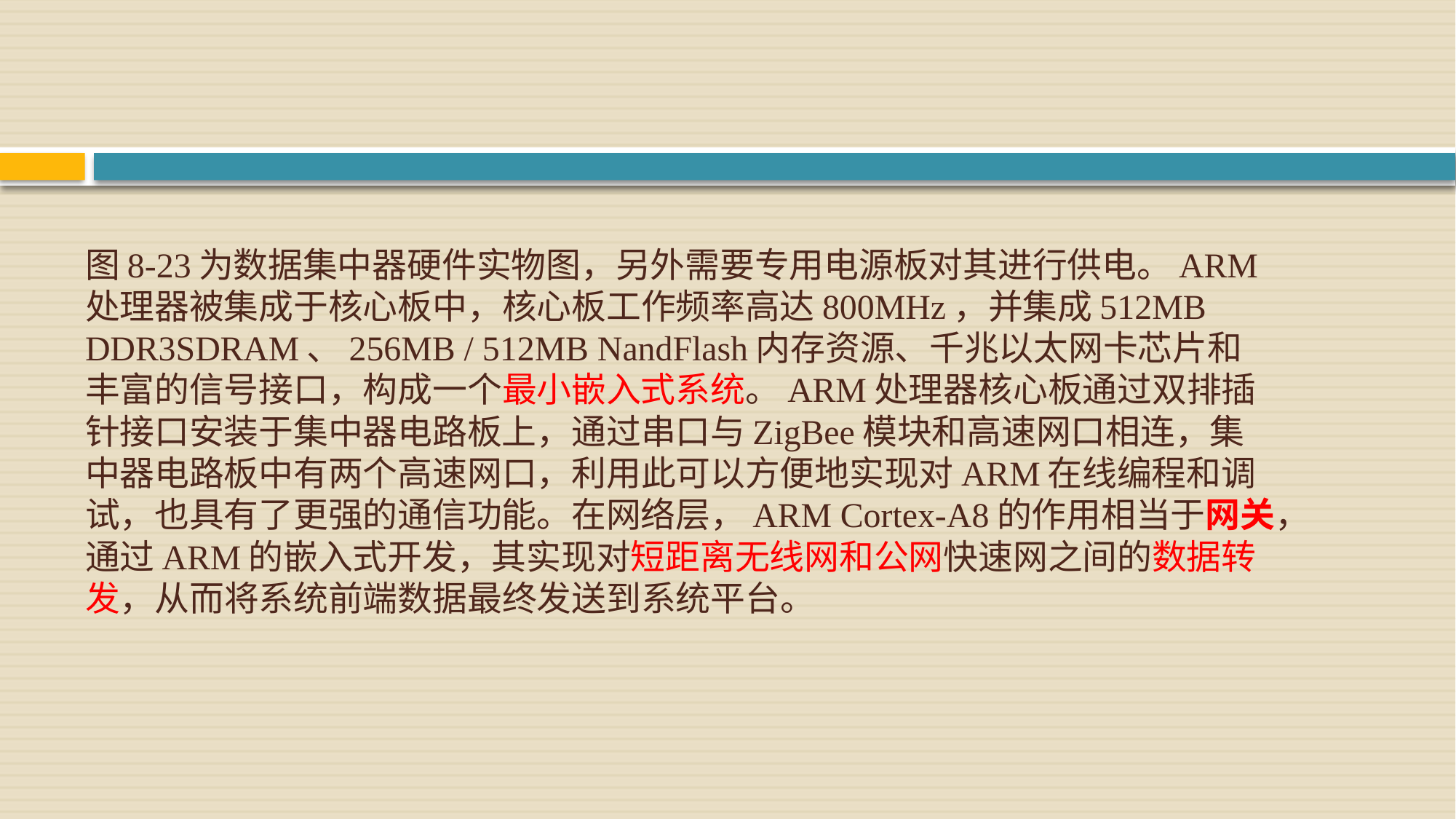

# 图8-23为数据集中器硬件实物图，另外需要专用电源板对其进行供电。ARM处理器被集成于核心板中，核心板工作频率高达800MHz，并集成512MB DDR3SDRAM、256MB / 512MB NandFlash内存资源、千兆以太网卡芯片和丰富的信号接口，构成一个最小嵌入式系统。ARM处理器核心板通过双排插针接口安装于集中器电路板上，通过串口与ZigBee模块和高速网口相连，集中器电路板中有两个高速网口，利用此可以方便地实现对ARM在线编程和调试，也具有了更强的通信功能。在网络层，ARM Cortex-A8的作用相当于网关，通过ARM的嵌入式开发，其实现对短距离无线网和公网快速网之间的数据转发，从而将系统前端数据最终发送到系统平台。